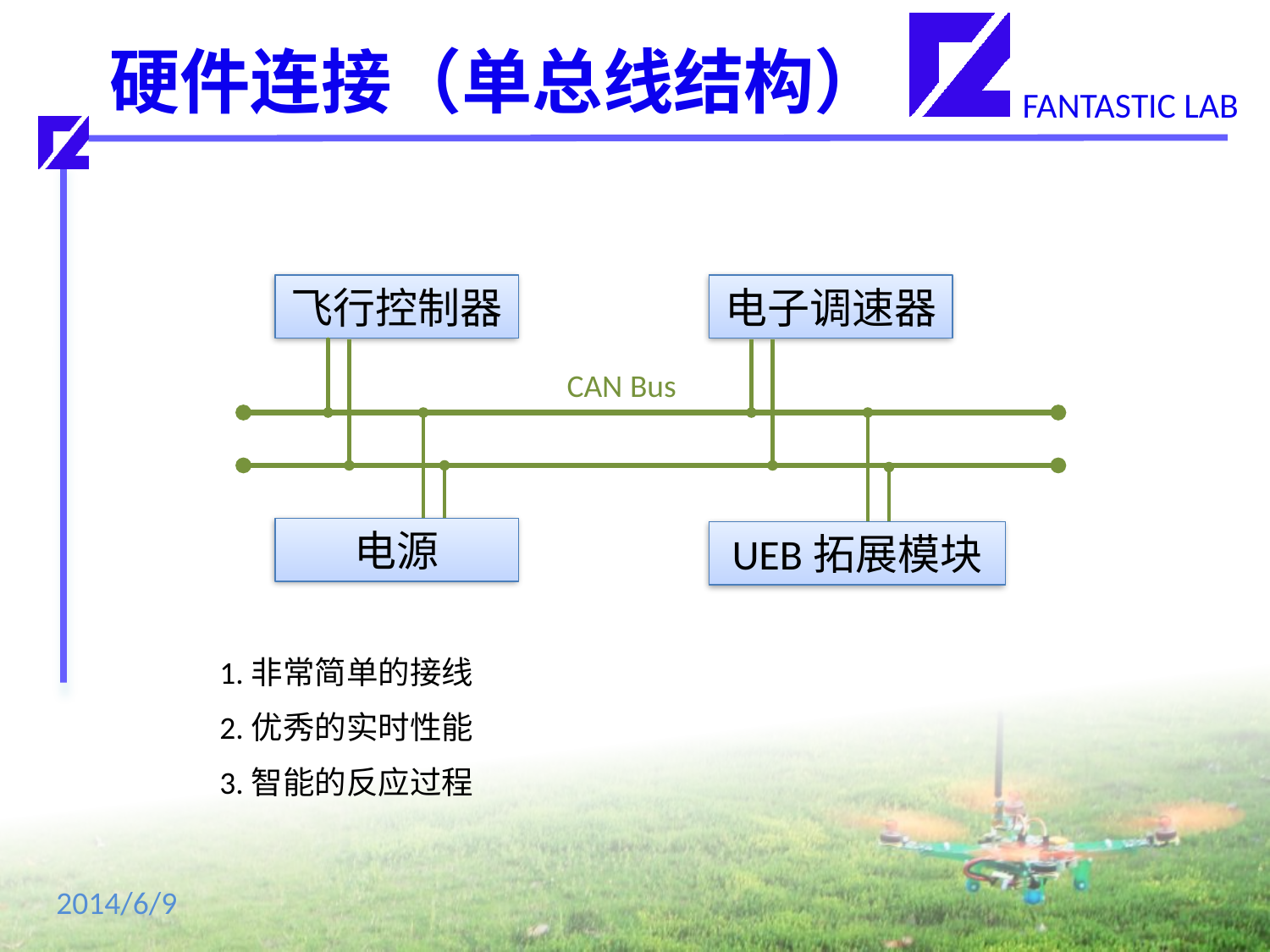

# 硬件连接（单总线结构）
电子调速器
飞行控制器
CAN Bus
电源
UEB拓展模块
1.非常简单的接线
2.优秀的实时性能
3.智能的反应过程